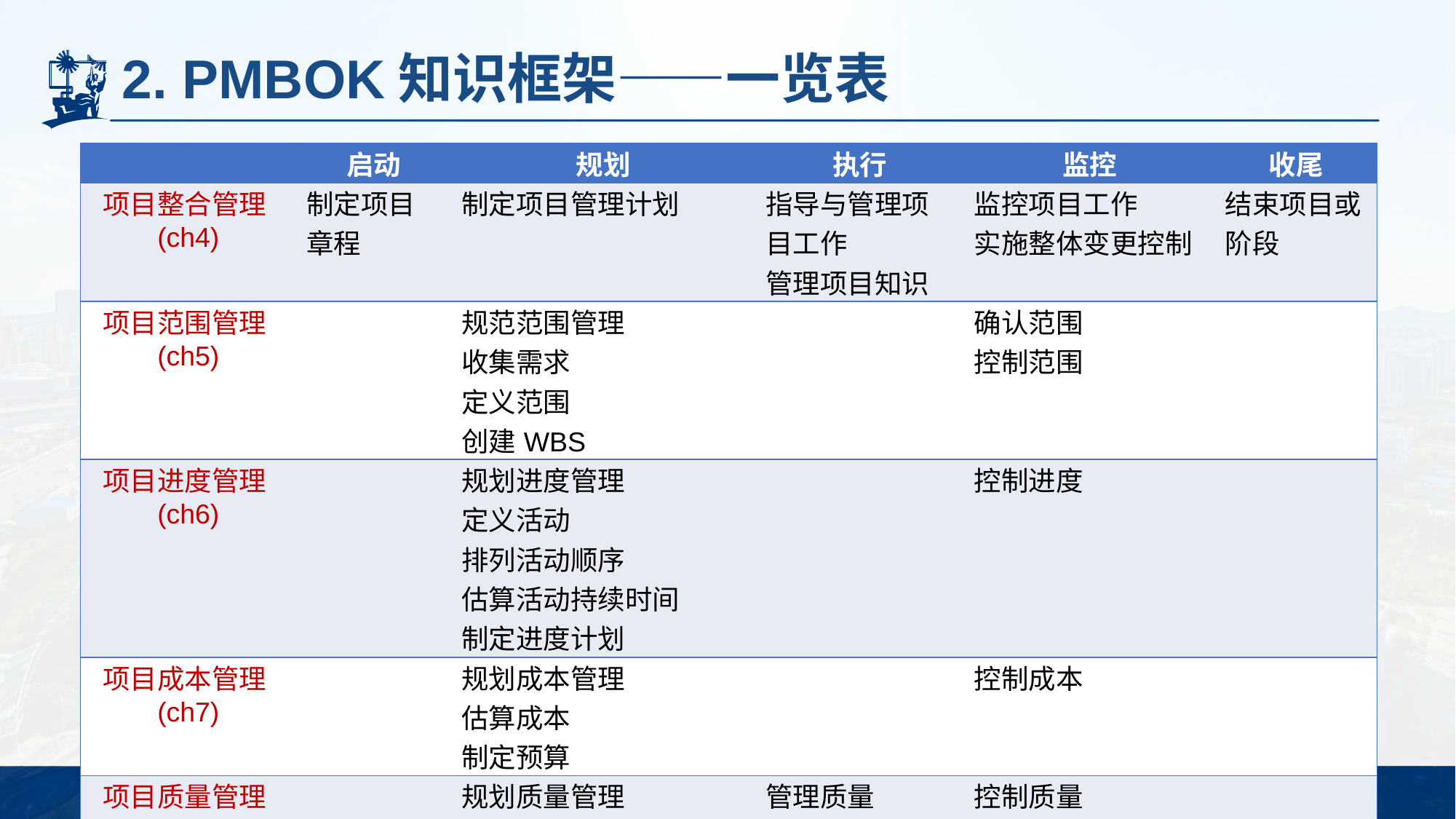

# 2. PMBOK知识框架——一览表
|  | 启动 | 规划 | 执行 | 监控 | 收尾 |
| --- | --- | --- | --- | --- | --- |
| 项目整合管理(ch4) | 制定项目章程 | 制定项目管理计划 | 指导与管理项目工作 管理项目知识 | 监控项目工作 实施整体变更控制 | 结束项目或阶段 |
| 项目范围管理(ch5) |  | 规范范围管理 收集需求 定义范围 创建WBS |  | 确认范围 控制范围 |  |
| 项目进度管理(ch6) |  | 规划进度管理 定义活动 排列活动顺序 估算活动持续时间 制定进度计划 |  | 控制进度 |  |
| 项目成本管理(ch7) |  | 规划成本管理 估算成本 制定预算 |  | 控制成本 |  |
| 项目质量管理(ch8) |  | 规划质量管理 | 管理质量 | 控制质量 |  |
14